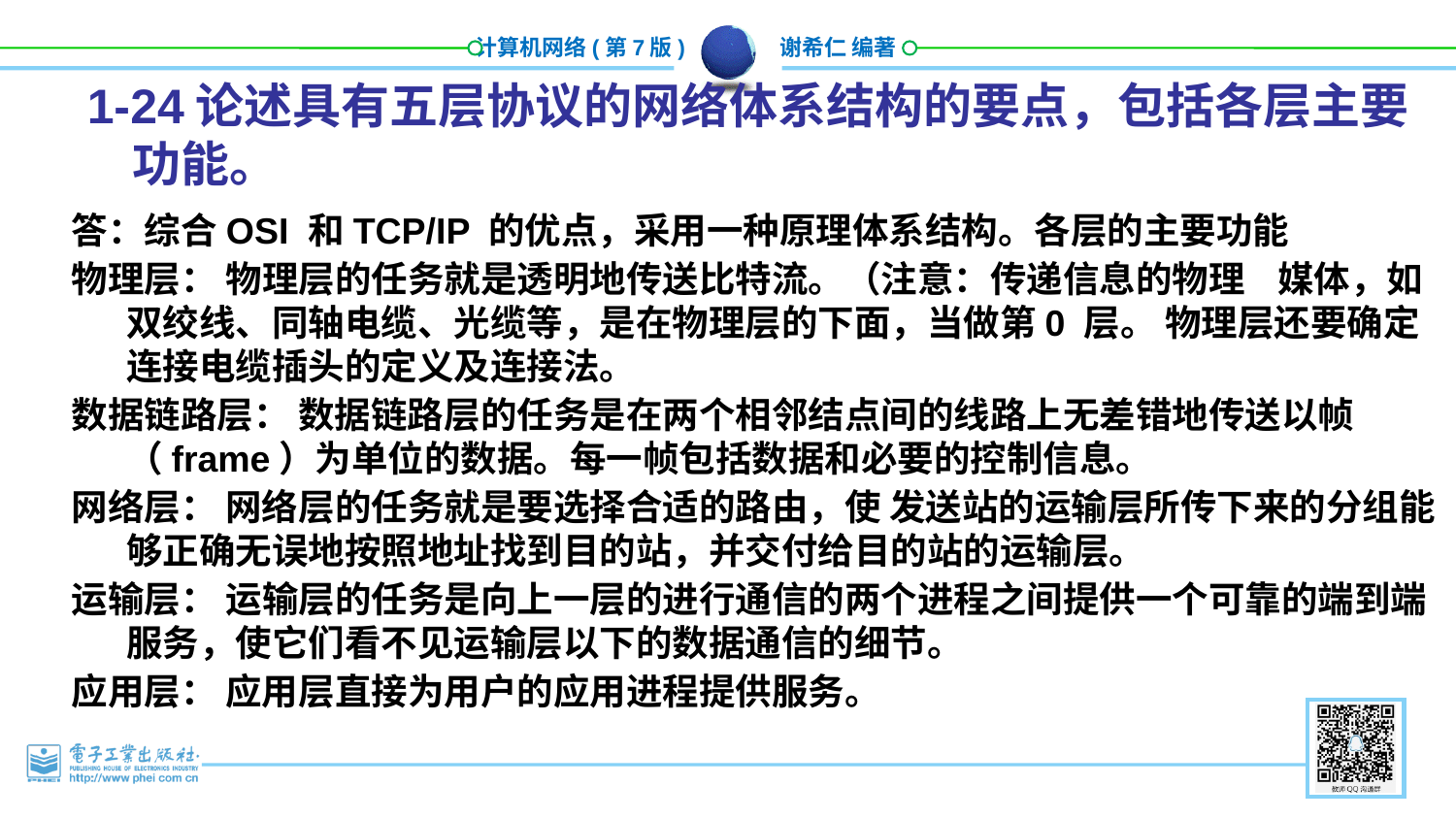

1-24论述具有五层协议的网络体系结构的要点，包括各层主要功能。
答：综合OSI 和TCP/IP 的优点，采用一种原理体系结构。各层的主要功能
物理层： 物理层的任务就是透明地传送比特流。（注意：传递信息的物理    媒体，如双绞线、同轴电缆、光缆等，是在物理层的下面，当做第0 层。 物理层还要确定连接电缆插头的定义及连接法。
数据链路层： 数据链路层的任务是在两个相邻结点间的线路上无差错地传送以帧（frame）为单位的数据。每一帧包括数据和必要的控制信息。
网络层： 网络层的任务就是要选择合适的路由，使 发送站的运输层所传下来的分组能够正确无误地按照地址找到目的站，并交付给目的站的运输层。
运输层： 运输层的任务是向上一层的进行通信的两个进程之间提供一个可靠的端到端服务，使它们看不见运输层以下的数据通信的细节。
应用层： 应用层直接为用户的应用进程提供服务。